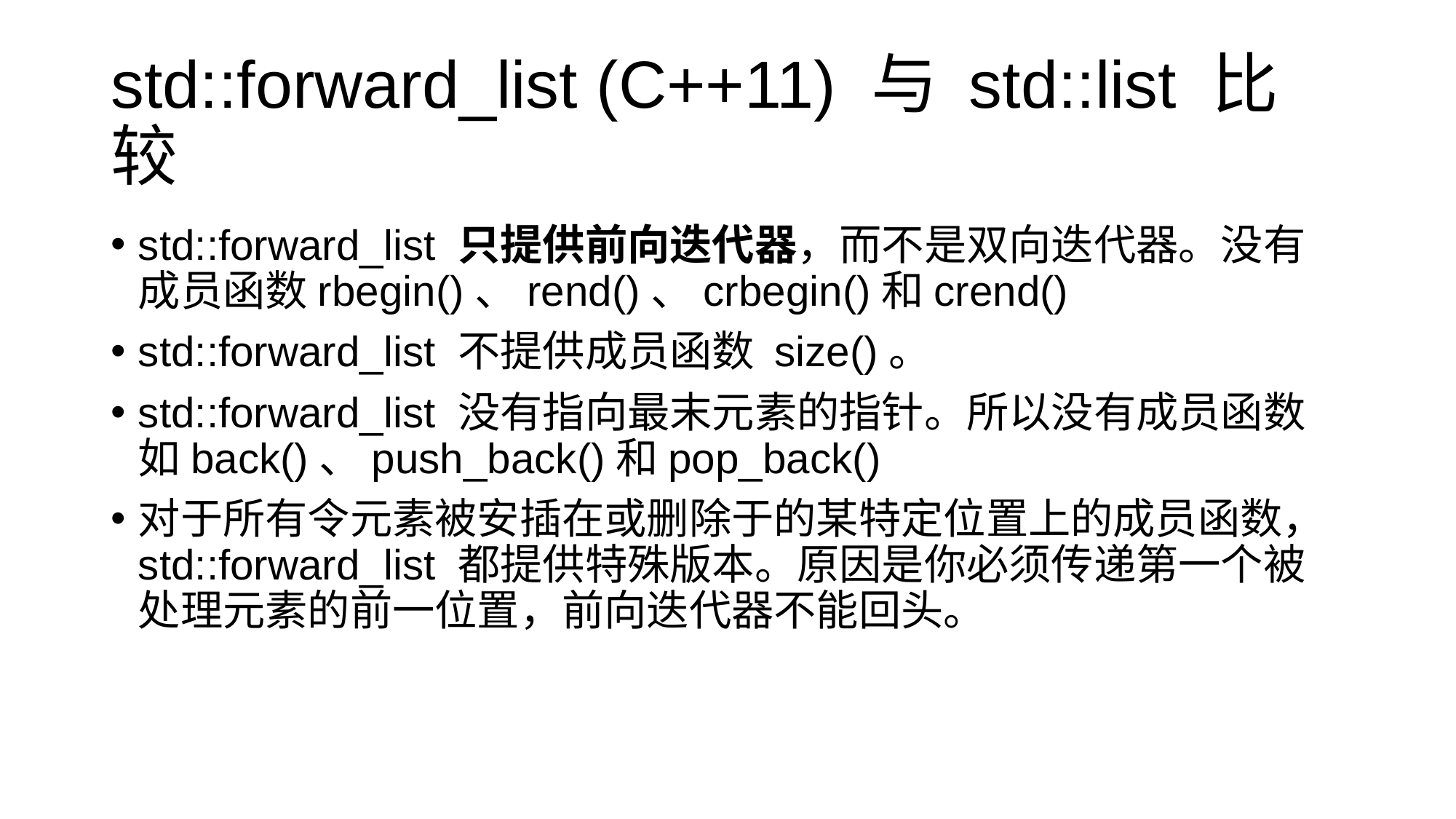

# std::forward_list (C++11) 与 std::list 比较
std::forward_list 只提供前向迭代器，而不是双向迭代器。没有成员函数rbegin()、rend()、crbegin()和crend()
std::forward_list 不提供成员函数 size()。
std::forward_list 没有指向最末元素的指针。所以没有成员函数如back()、push_back()和pop_back()
对于所有令元素被安插在或删除于的某特定位置上的成员函数， std::forward_list 都提供特殊版本。原因是你必须传递第一个被处理元素的前一位置，前向迭代器不能回头。